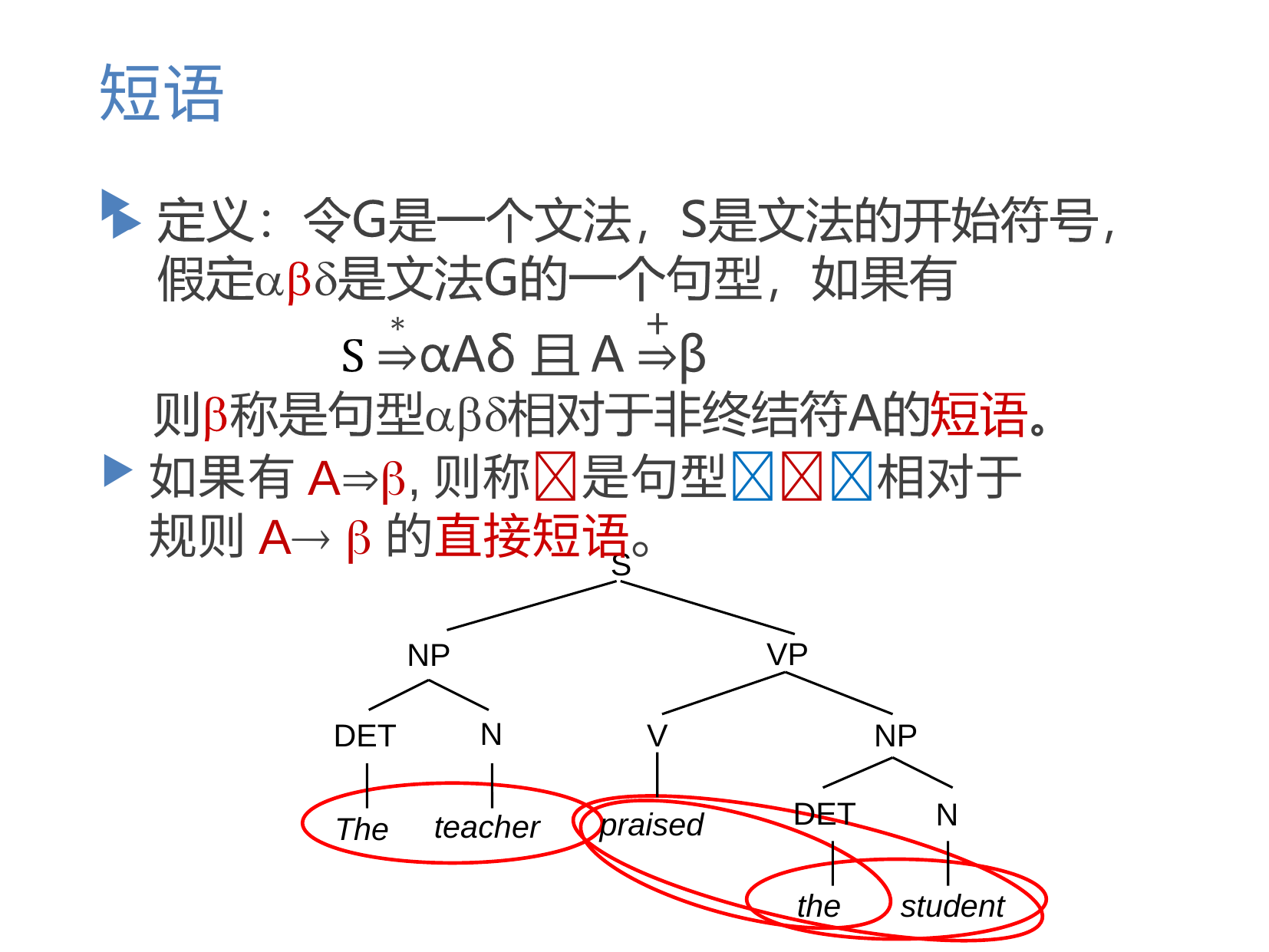

# 短语

如果有A⇒β,则称β是句型αβδ相对于规则A→ β的直接短语。

S

VP
NP

N
DET
V
NP

DET
N
praised
teacher
The

the
student